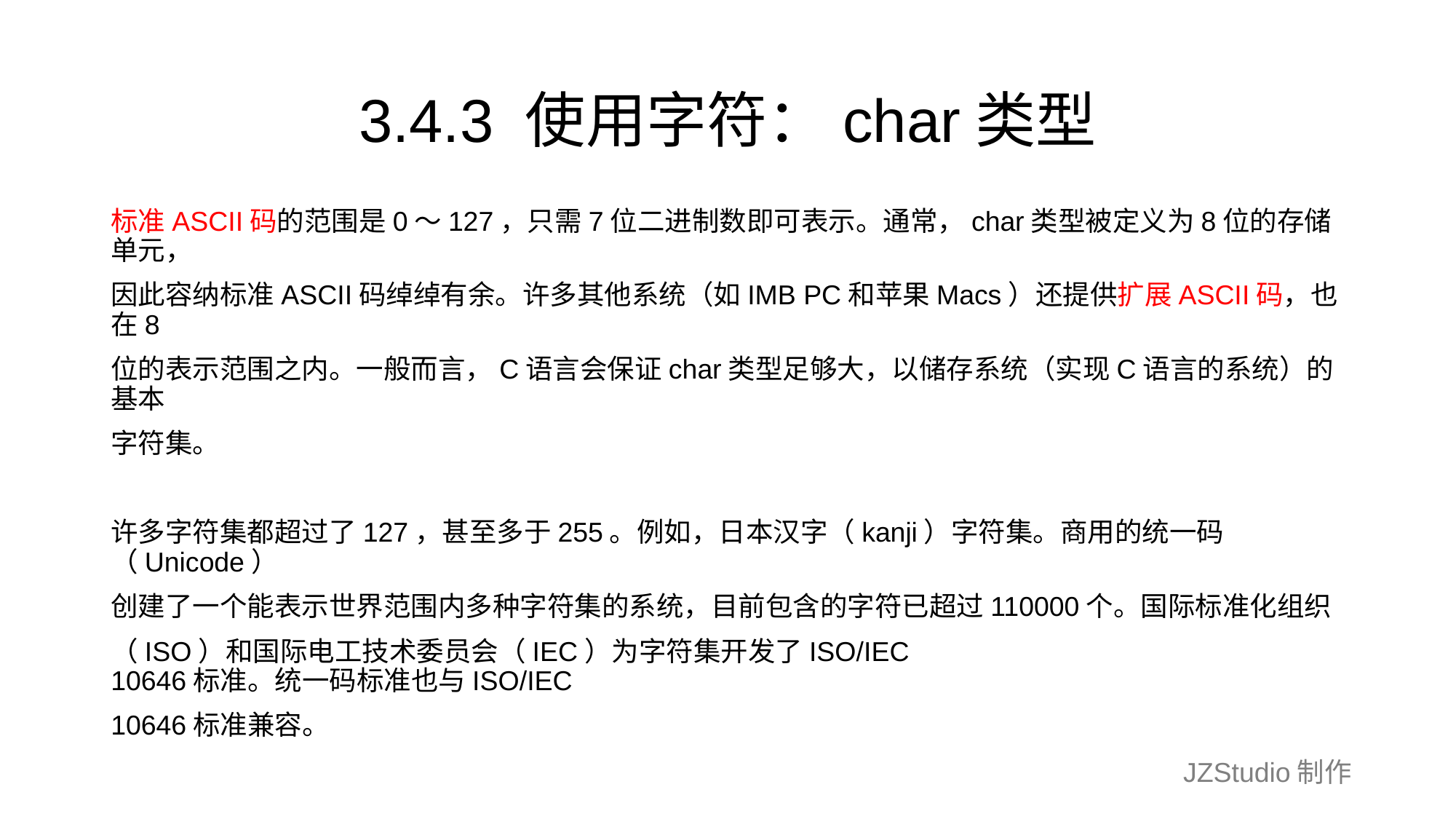

# 3.4.3 使用字符：char类型
标准ASCII码的范围是0～127，只需7位二进制数即可表示。通常，char类型被定义为8位的存储单元，
因此容纳标准ASCII码绰绰有余。许多其他系统（如IMB PC和苹果Macs）还提供扩展ASCII码，也在8
位的表示范围之内。一般而言，C语言会保证char类型足够大，以储存系统（实现C语言的系统）的基本
字符集。

许多字符集都超过了127，甚至多于255。例如，日本汉字（kanji）字符集。商用的统一码（Unicode）
创建了一个能表示世界范围内多种字符集的系统，目前包含的字符已超过110000个。国际标准化组织
（ISO）和国际电工技术委员会（IEC）为字符集开发了ISO/IEC 10646标准。统一码标准也与ISO/IEC
10646标准兼容。